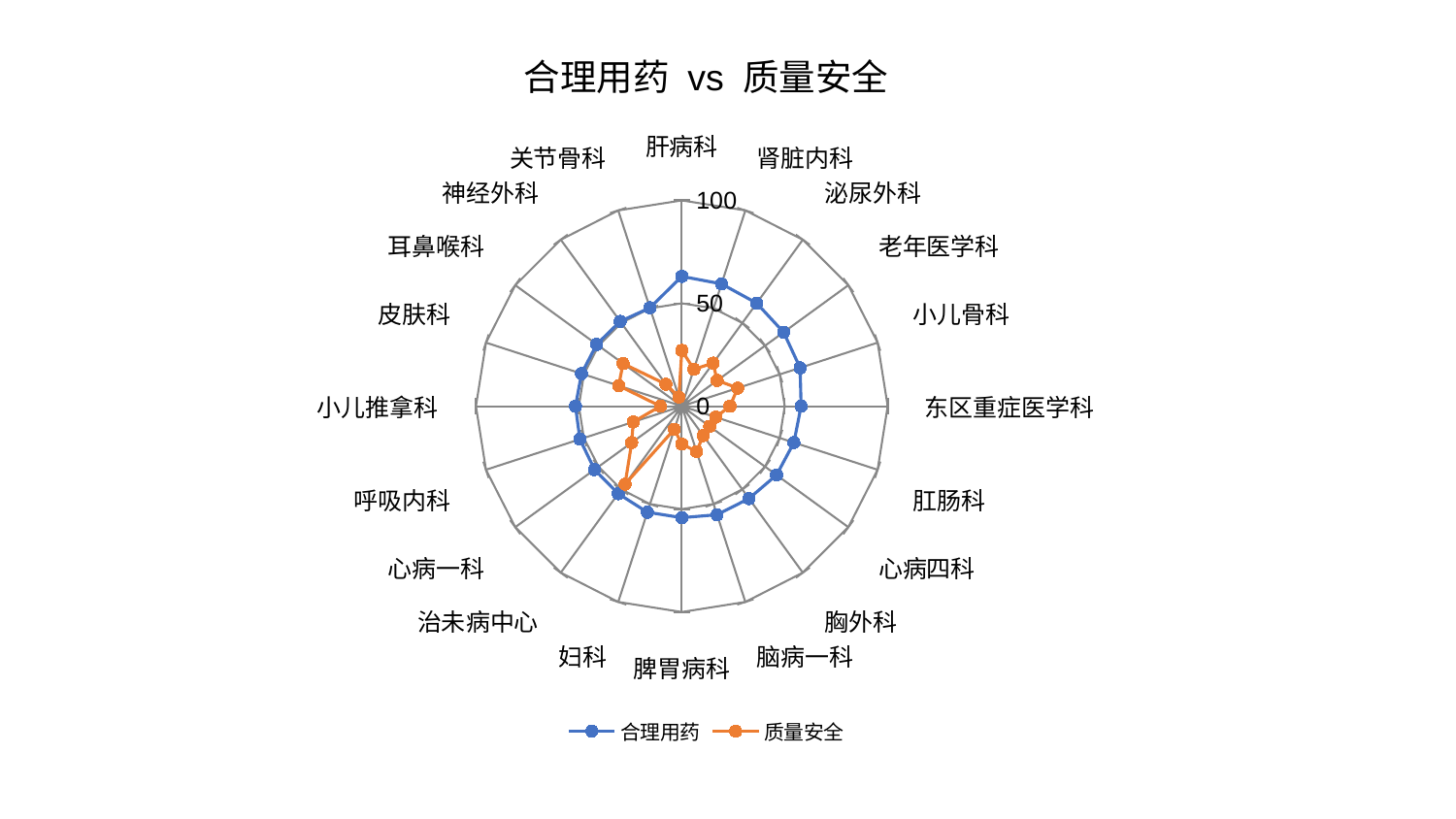

### Chart: 合理用药 vs 质量安全

| Category | 合理用药 | 质量安全 |
|---|---|---|
| 肝病科 | 63.063083350763726 | 27.129640884623022 |
| 肾脏内科 | 62.48945069631917 | 18.89172502584815 |
| 泌尿外科 | 61.9037939639763 | 25.8629891468417 |
| 老年医学科 | 61.13024265638161 | 21.26518418433431 |
| 小儿骨科 | 60.42093354520331 | 28.56049562426144 |
| 东区重症医学科 | 57.93448312068135 | 23.423916685237273 |
| 肛肠科 | 57.26209932739439 | 17.316770225380452 |
| 心病四科 | 56.885081697133444 | 16.715623480000158 |
| 胸外科 | 55.5029502227294 | 17.68841406826135 |
| 脑病一科 | 55.47060019385536 | 23.16160985817375 |
| 脾胃病科 | 54.190365686573855 | 18.443710396360512 |
| 妇科 | 54.17858136586197 | 11.800560598162697 |
| 治未病中心 | 52.57042948058992 | 46.899537053593775 |
| 心病一科 | 52.43030791925289 | 30.08519148227399 |
| 呼吸内科 | 52.034967132166926 | 24.798560421503588 |
| 小儿推拿科 | 51.64325804836487 | 10.417532771340007 |
| 皮肤科 | 51.21602502031901 | 32.23063679701193 |
| 耳鼻喉科 | 51.12024408396477 | 35.28143955553917 |
| 神经外科 | 50.94964869969928 | 13.156313618453243 |
| 关节骨科 | 50.25735029138556 | 4.6740003047062375 |
49